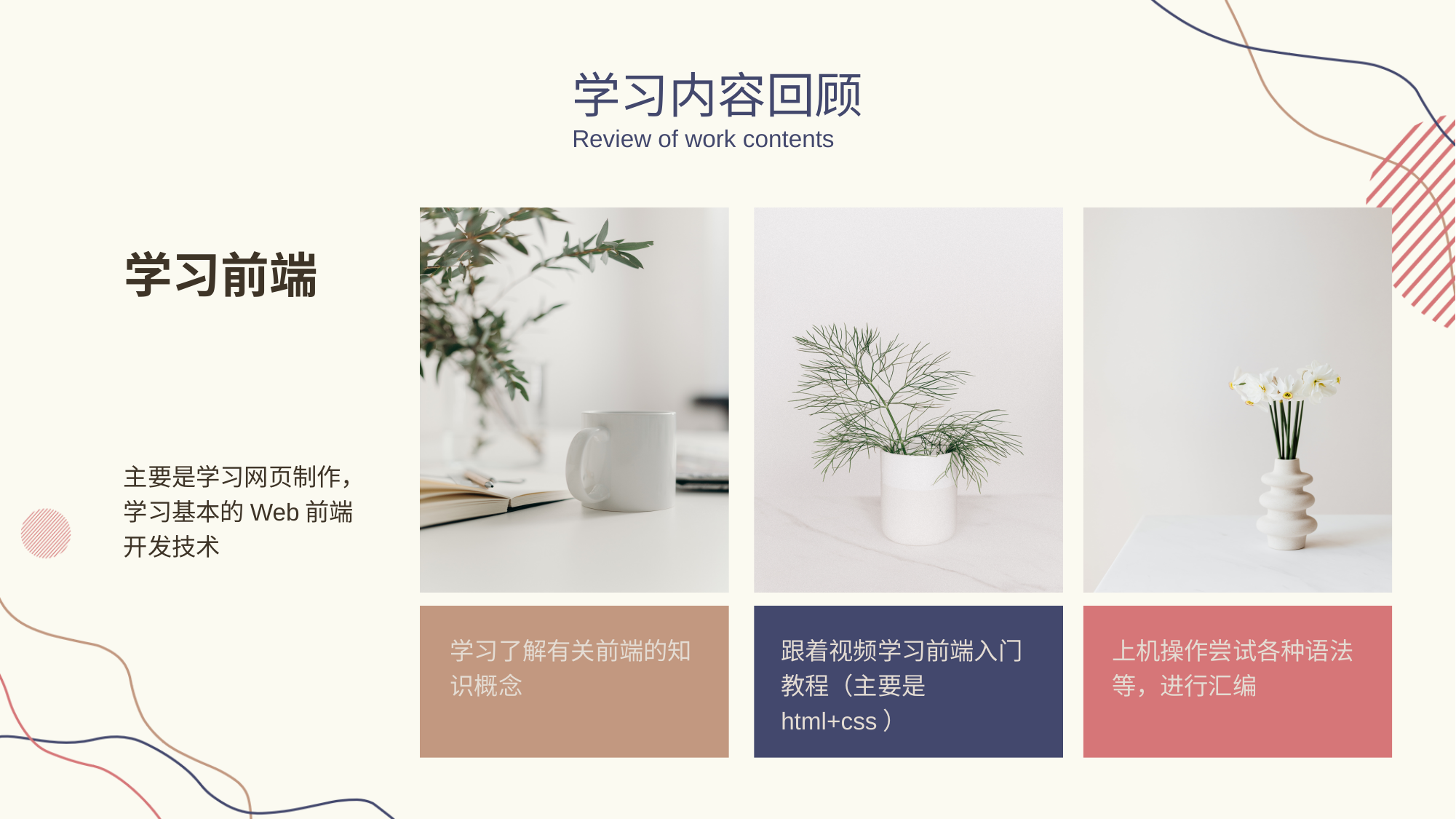

学习内容回顾
Review of work contents

学习前端

主要是学习网页制作，学习基本的Web前端开发技术
学习了解有关前端的知识概念
跟着视频学习前端入门教程（主要是html+css）
上机操作尝试各种语法等，进行汇编